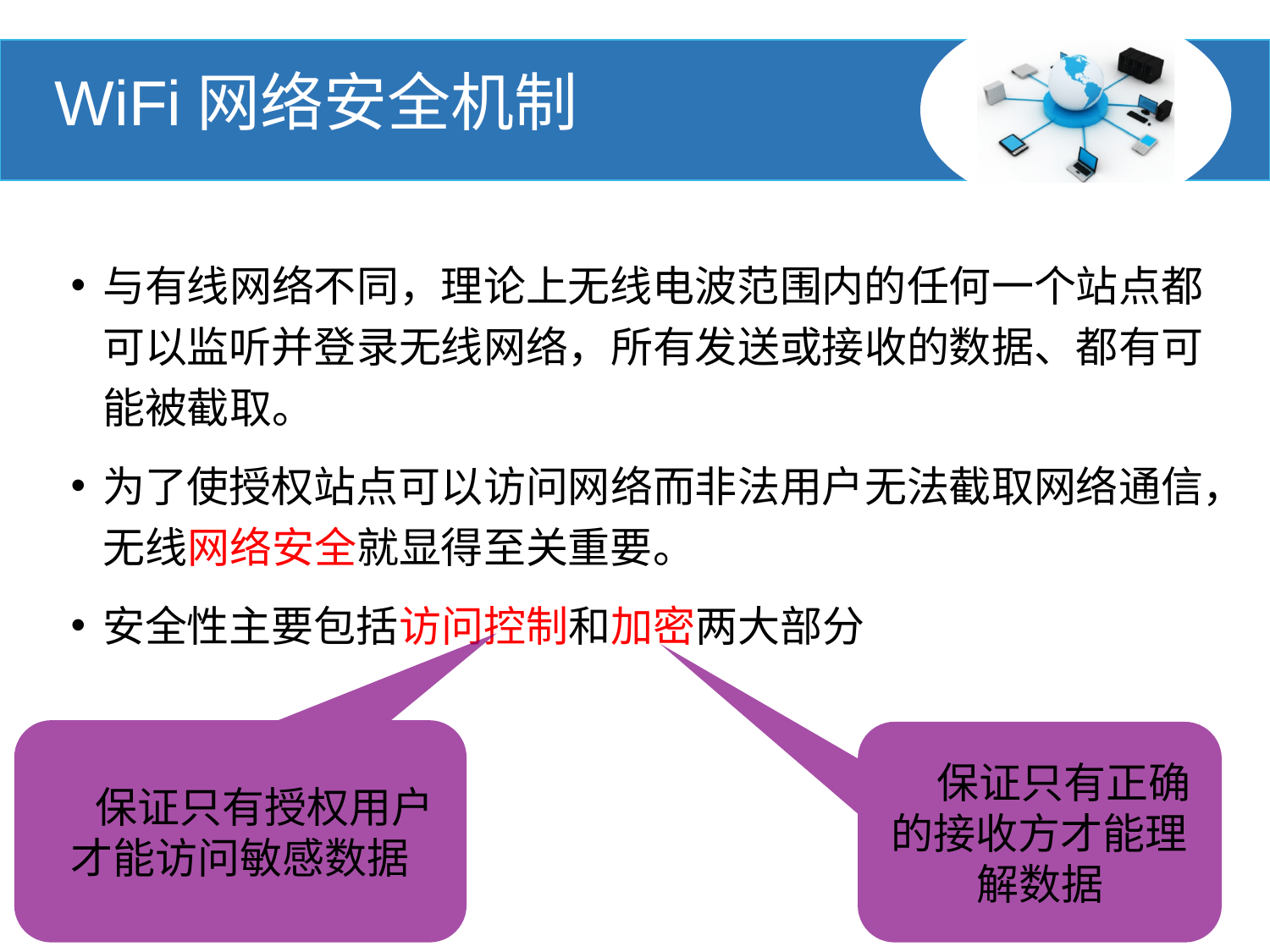

#

WiFi网络安全机制
与有线网络不同，理论上无线电波范围内的任何一个站点都可以监听并登录无线网络，所有发送或接收的数据、都有可能被截取。
为了使授权站点可以访问网络而非法用户无法截取网络通信，无线网络安全就显得至关重要。
安全性主要包括访问控制和加密两大部分

保证只有授权用户才能访问敏感数据
保证只有正确的接收方才能理解数据